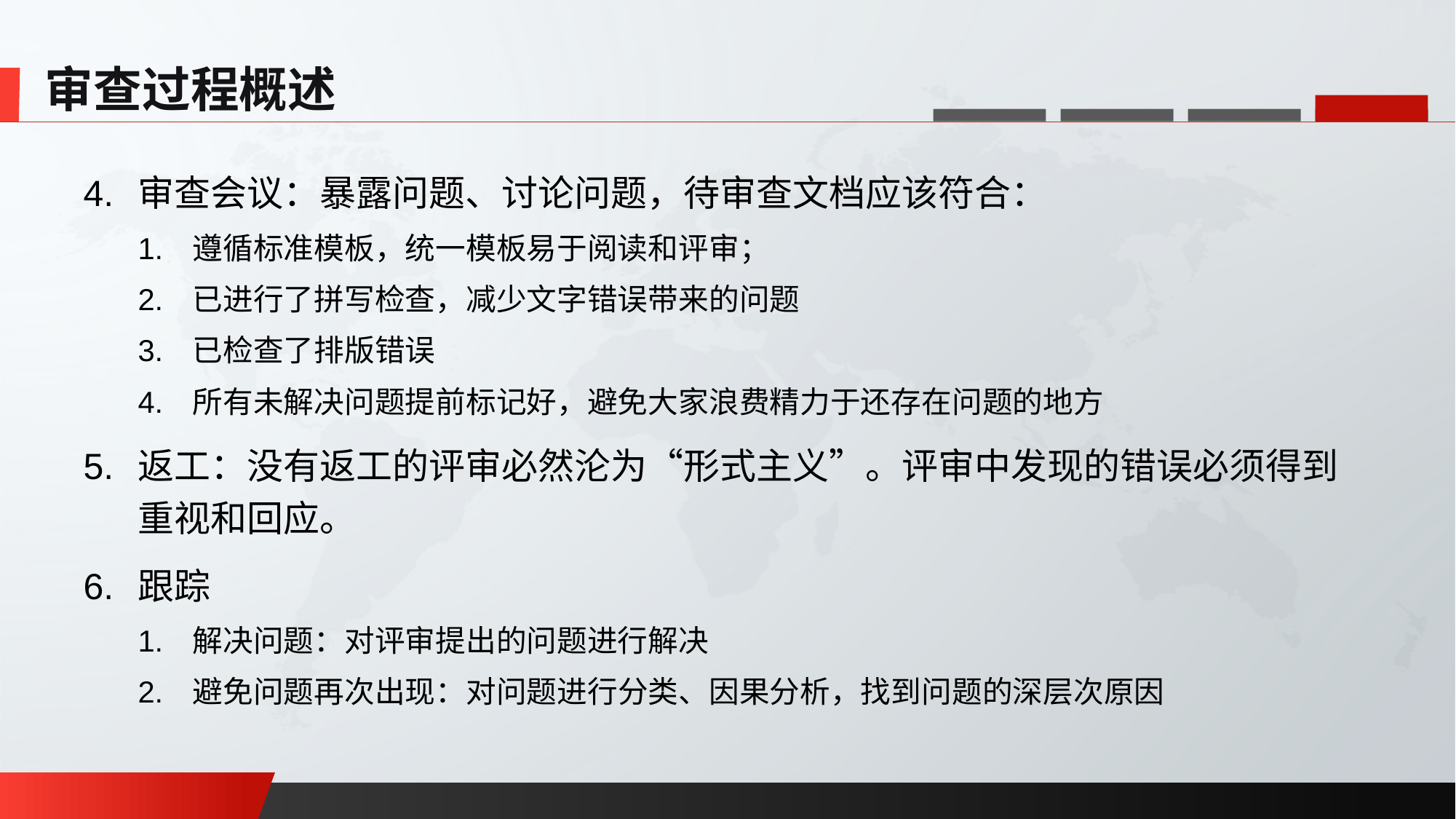

审查过程概述

审查会议：暴露问题、讨论问题，待审查文档应该符合：
遵循标准模板，统一模板易于阅读和评审；
已进行了拼写检查，减少文字错误带来的问题
已检查了排版错误
所有未解决问题提前标记好，避免大家浪费精力于还存在问题的地方
返工：没有返工的评审必然沦为“形式主义”。评审中发现的错误必须得到重视和回应。
跟踪
解决问题：对评审提出的问题进行解决
避免问题再次出现：对问题进行分类、因果分析，找到问题的深层次原因